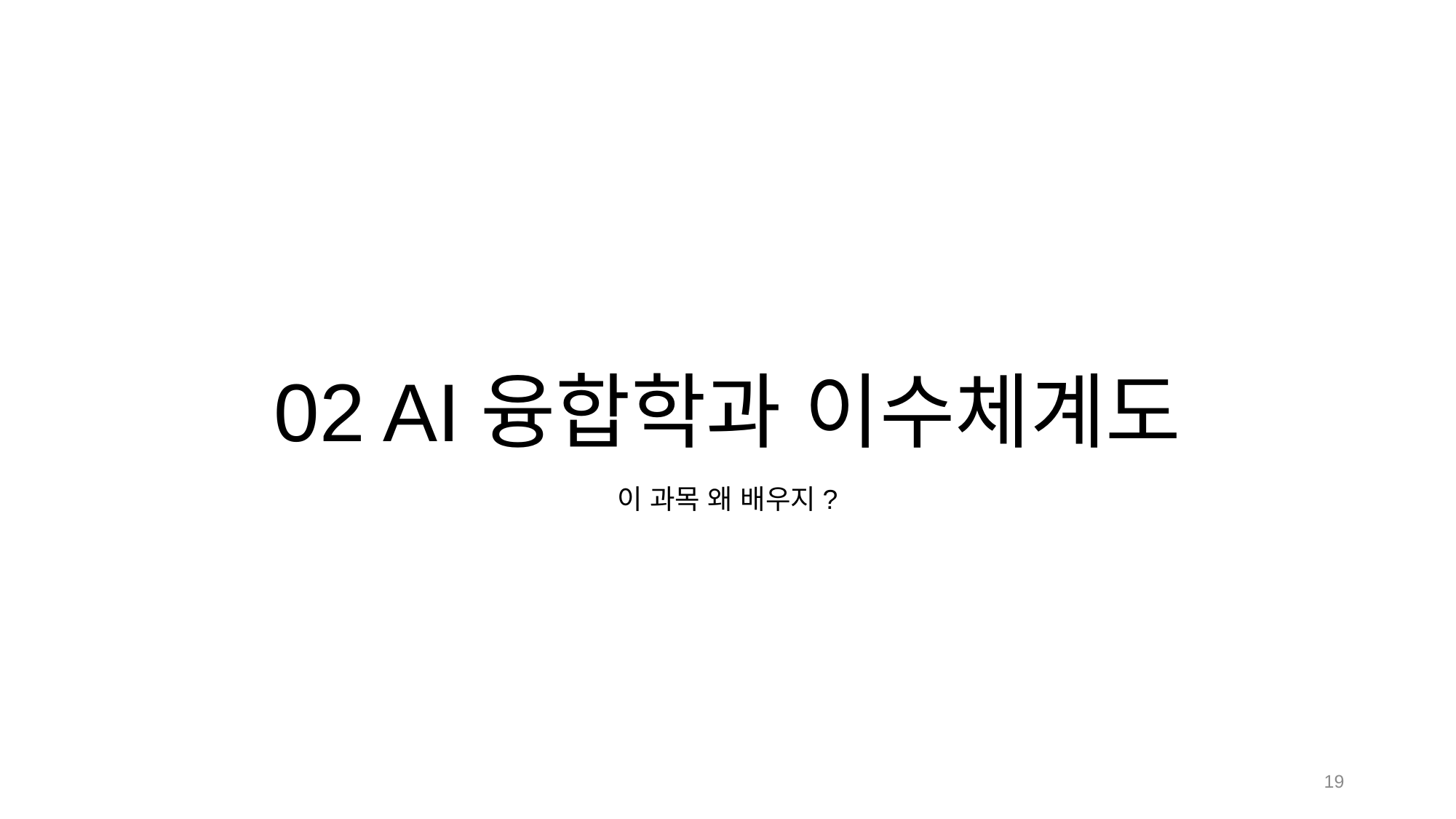

02 AI융합학과 이수체계도
이 과목 왜 배우지?
19